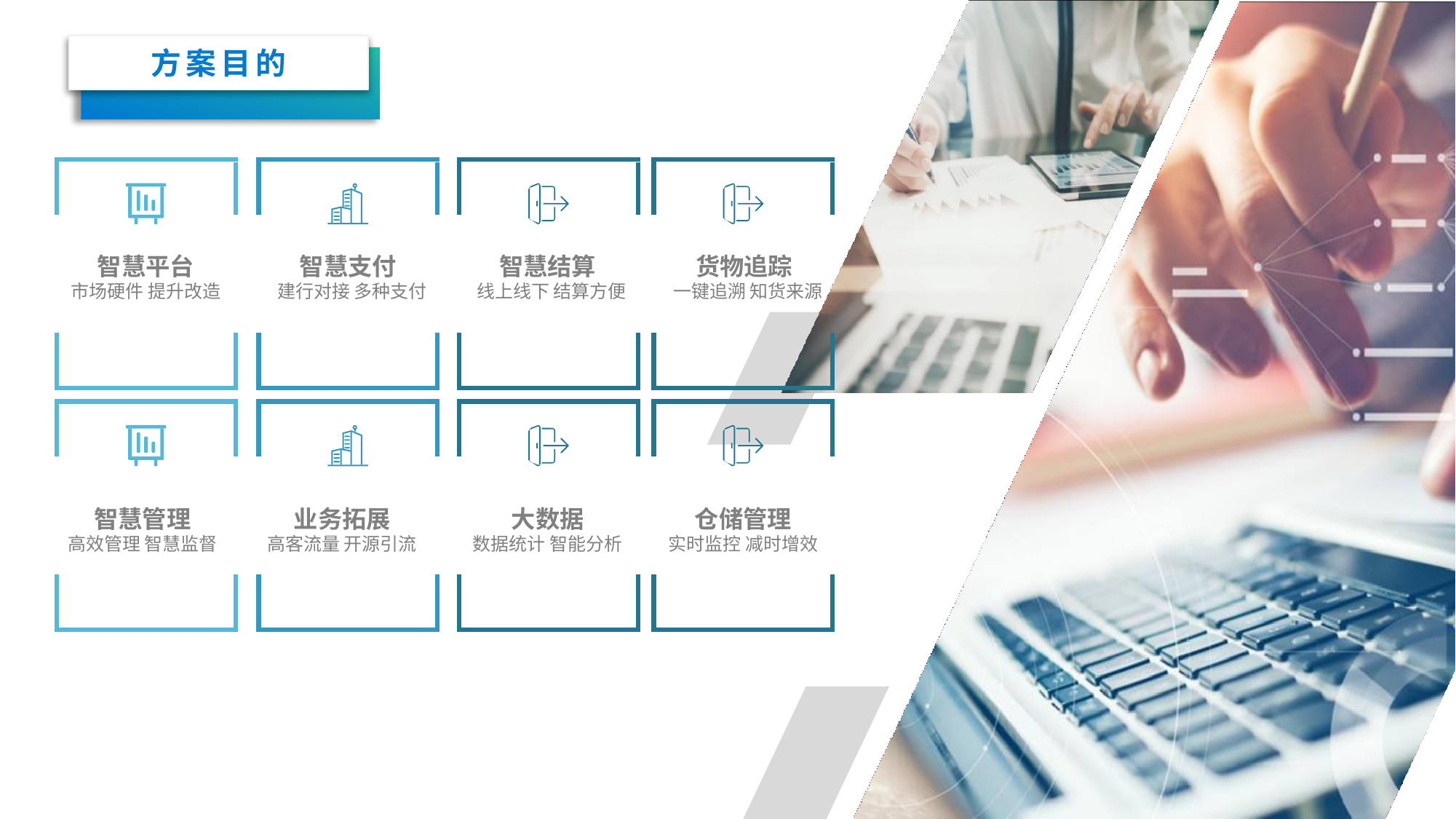

方案目的

智慧平台
市场硬件 提升改造
智慧支付
 建行对接 多种支付
智慧结算
 线上线下 结算方便
货物追踪
 一键追溯 知货来源

智慧管理
高效管理 智慧监督
业务拓展
高客流量 开源引流
大数据
 数据统计 智能分析
仓储管理
 实时监控 减时增效